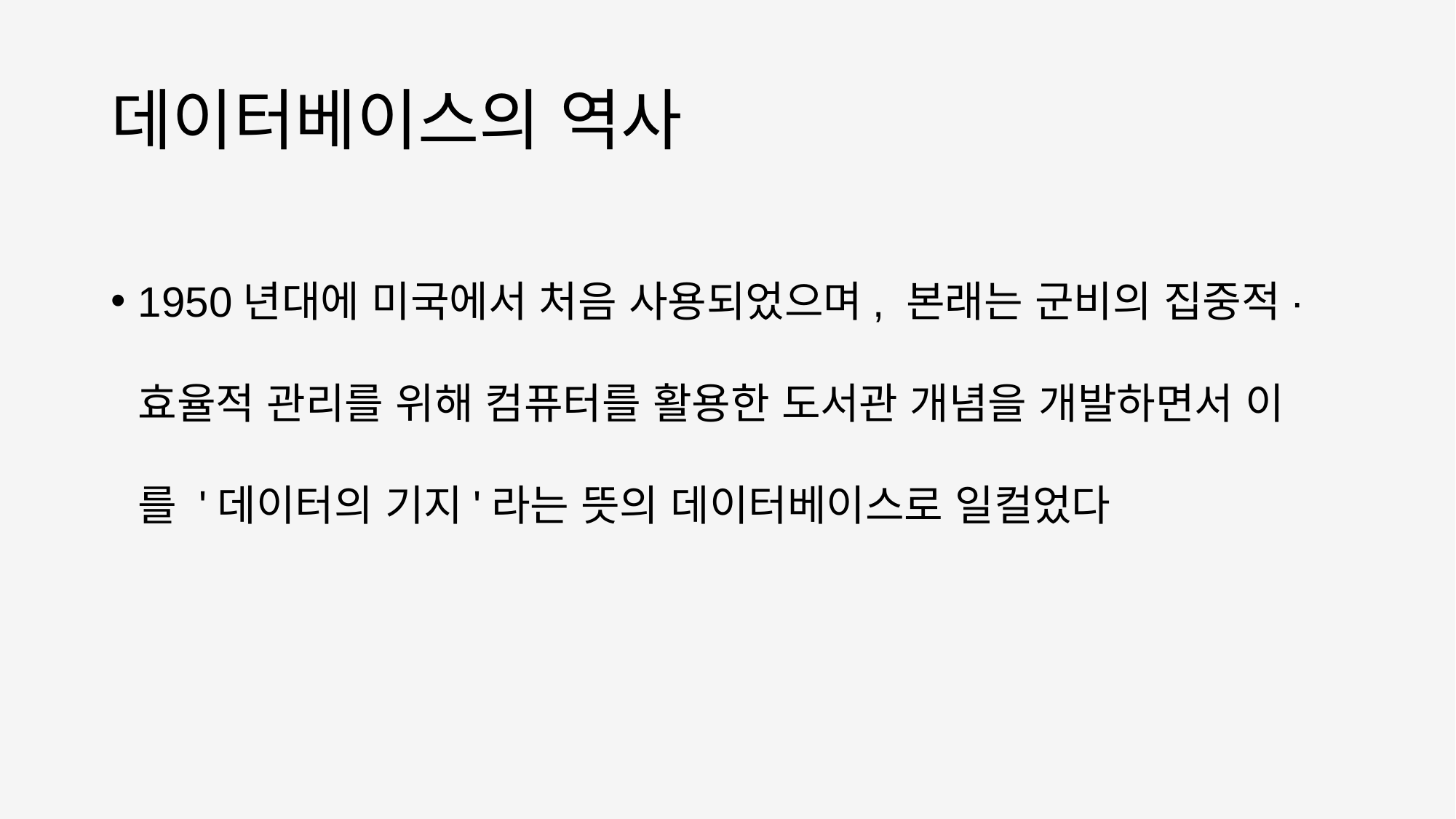

# 데이터베이스의 역사
1950년대에 미국에서 처음 사용되었으며, 본래는 군비의 집중적·효율적 관리를 위해 컴퓨터를 활용한 도서관 개념을 개발하면서 이를 '데이터의 기지'라는 뜻의 데이터베이스로 일컬었다